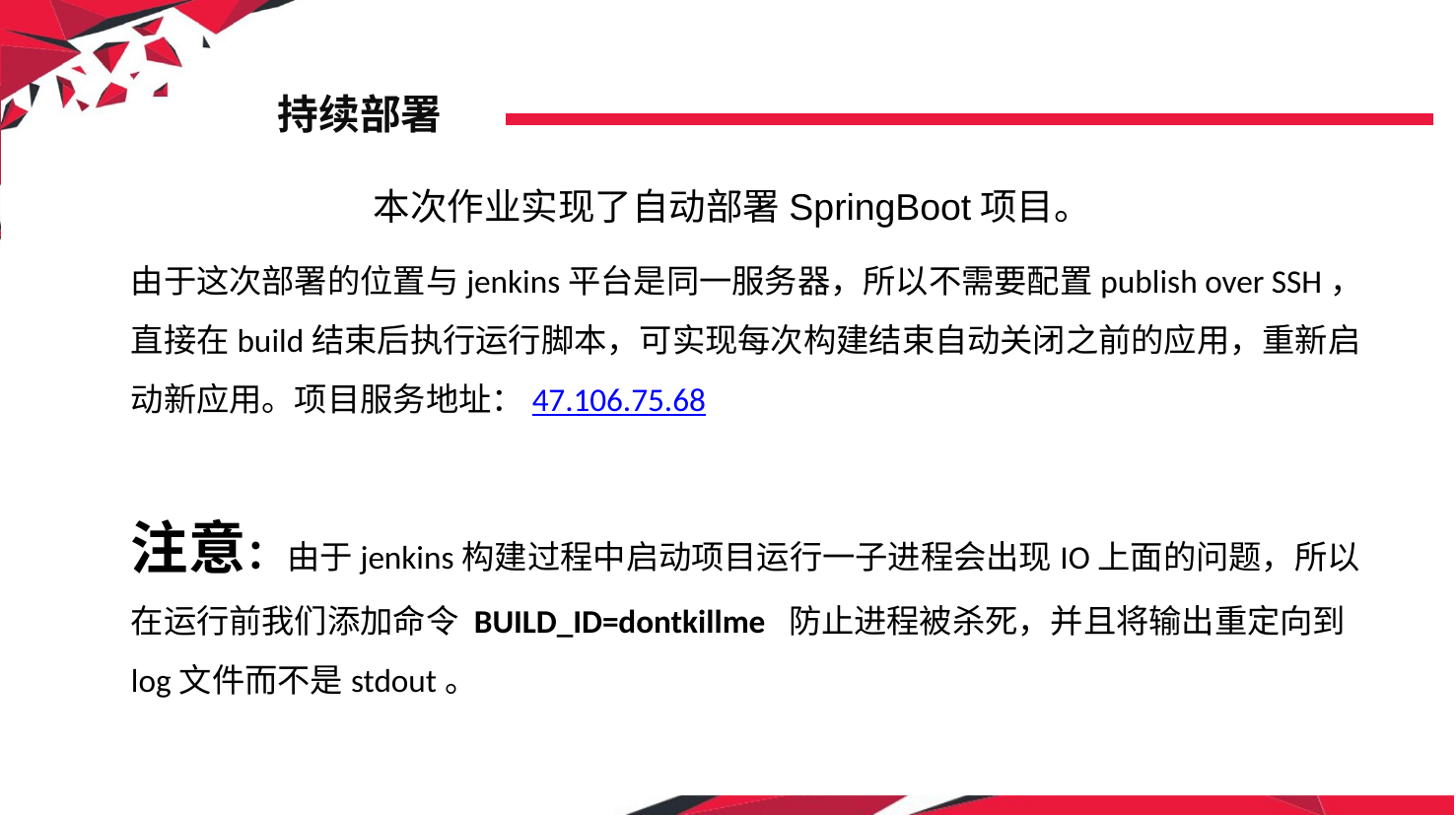

持续部署

本次作业实现了自动部署SpringBoot项目。

由于这次部署的位置与jenkins平台是同一服务器，所以不需要配置publish over SSH，直接在build结束后执行运行脚本，可实现每次构建结束自动关闭之前的应用，重新启动新应用。项目服务地址：47.106.75.68

注意：由于jenkins构建过程中启动项目运行一子进程会出现IO上面的问题，所以在运行前我们添加命令 BUILD_ID=dontkillme  防止进程被杀死，并且将输出重定向到log文件而不是stdout。